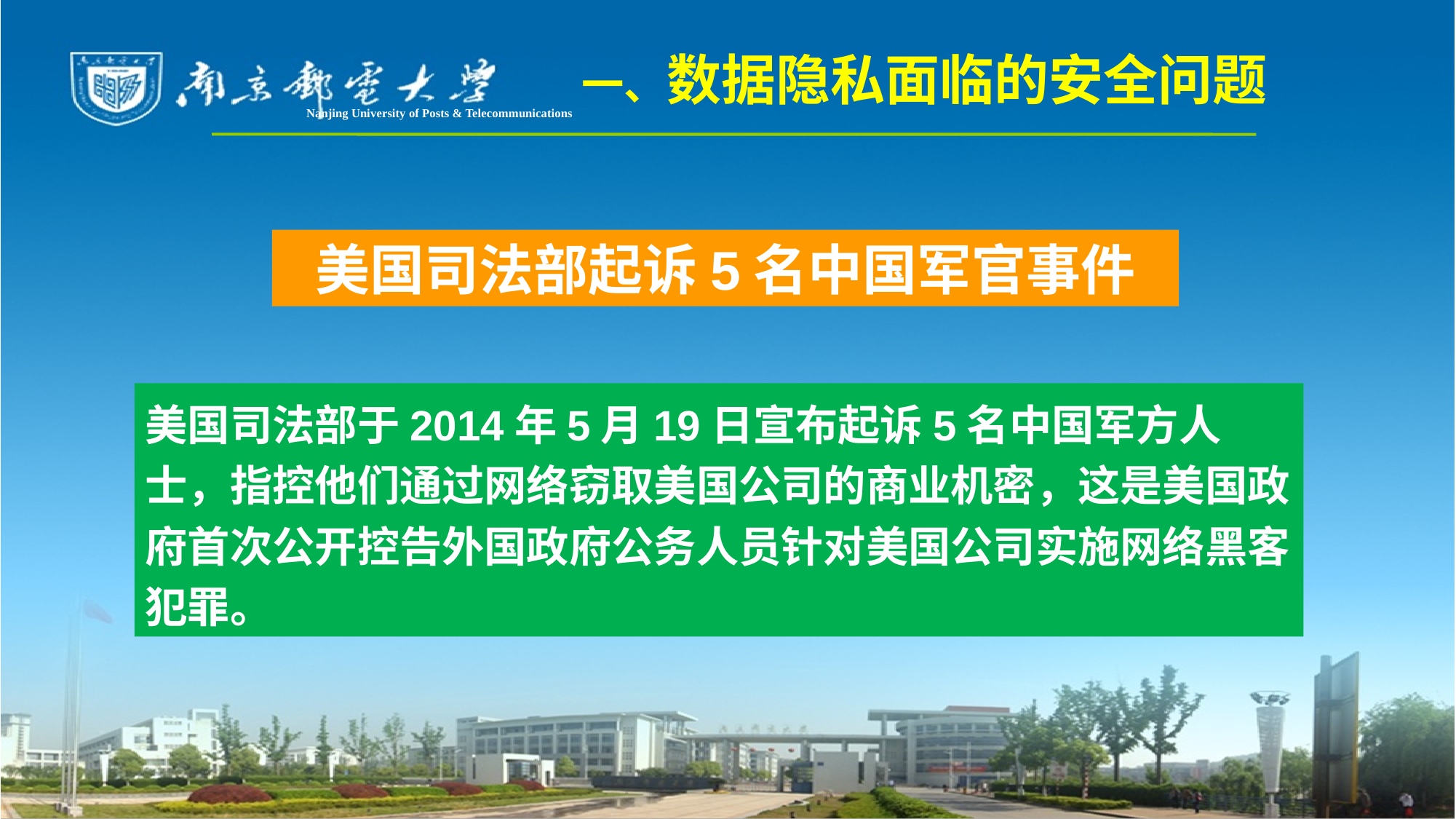

一、数据隐私面临的安全问题
Nanjing University of Posts & Telecommunications

# 美国司法部起诉5名中国军官事件
美国司法部于2014年5月19日宣布起诉5名中国军方人士，指控他们通过网络窃取美国公司的商业机密，这是美国政府首次公开控告外国政府公务人员针对美国公司实施网络黑客犯罪。